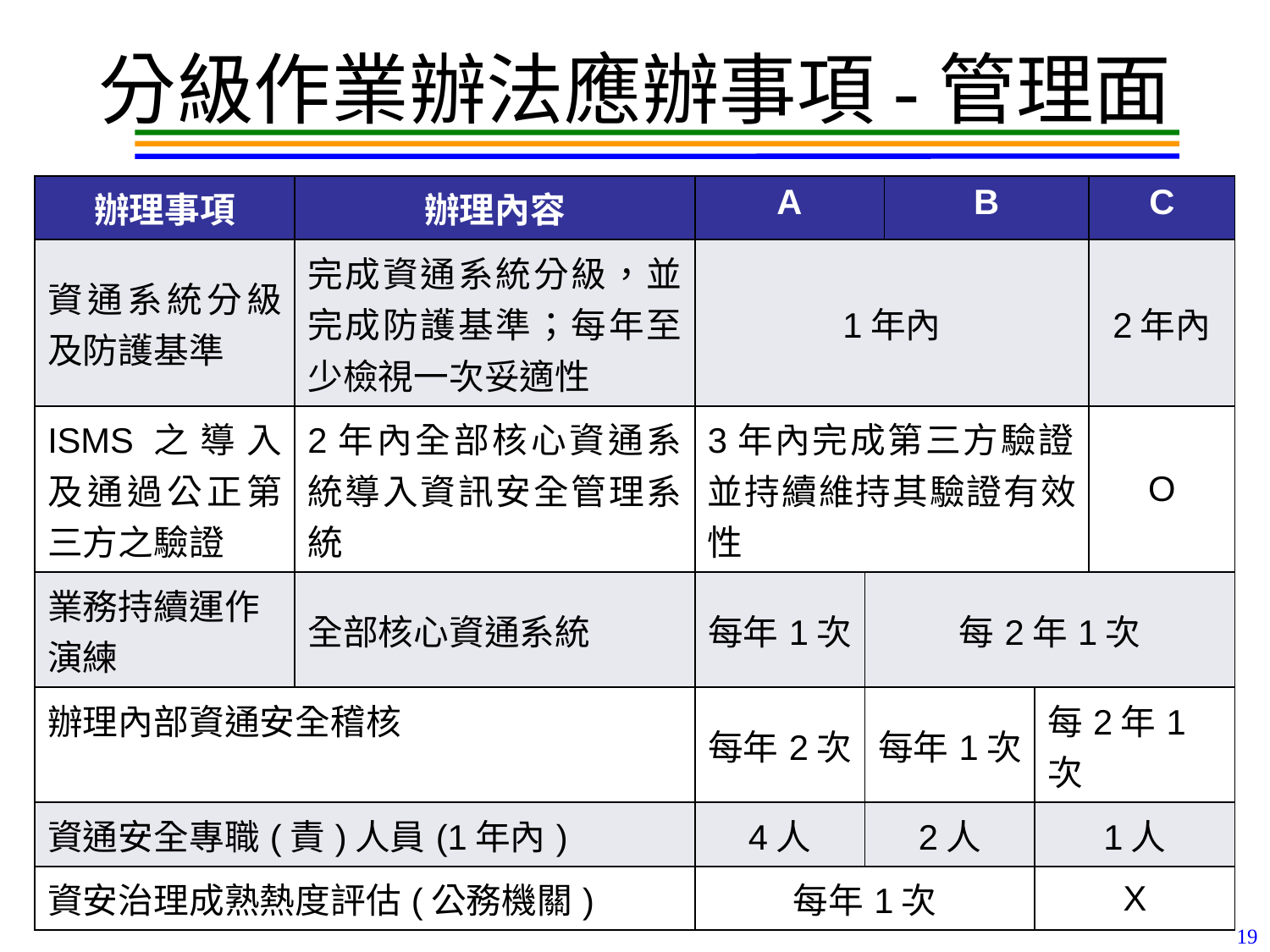

# 分級作業辦法應辦事項-管理面
| 辦理事項 | 辦理內容 | A |  | B |  | C |
| --- | --- | --- | --- | --- | --- | --- |
| 資通系統分級及防護基準 | 完成資通系統分級，並完成防護基準；每年至少檢視一次妥適性 | 1年內 |  |  |  | 2年內 |
| ISMS之導入及通過公正第三方之驗證 | 2年內全部核心資通系統導入資訊安全管理系統 | 3年內完成第三方驗證；並持續維持其驗證有效性 |  |  |  | O |
| 業務持續運作演練 | 全部核心資通系統 | 每年1次 | 每2年1次 |  |  |  |
| 辦理內部資通安全稽核 |  | 每年2次 | 每年1次 |  | 每2年1次 |  |
| 資通安全專職(責)人員(1年內) |  | 4人 | 2人 |  | 1人 |  |
| 資安治理成熟熱度評估(公務機關) |  | 每年1次 |  |  | X |  |
19